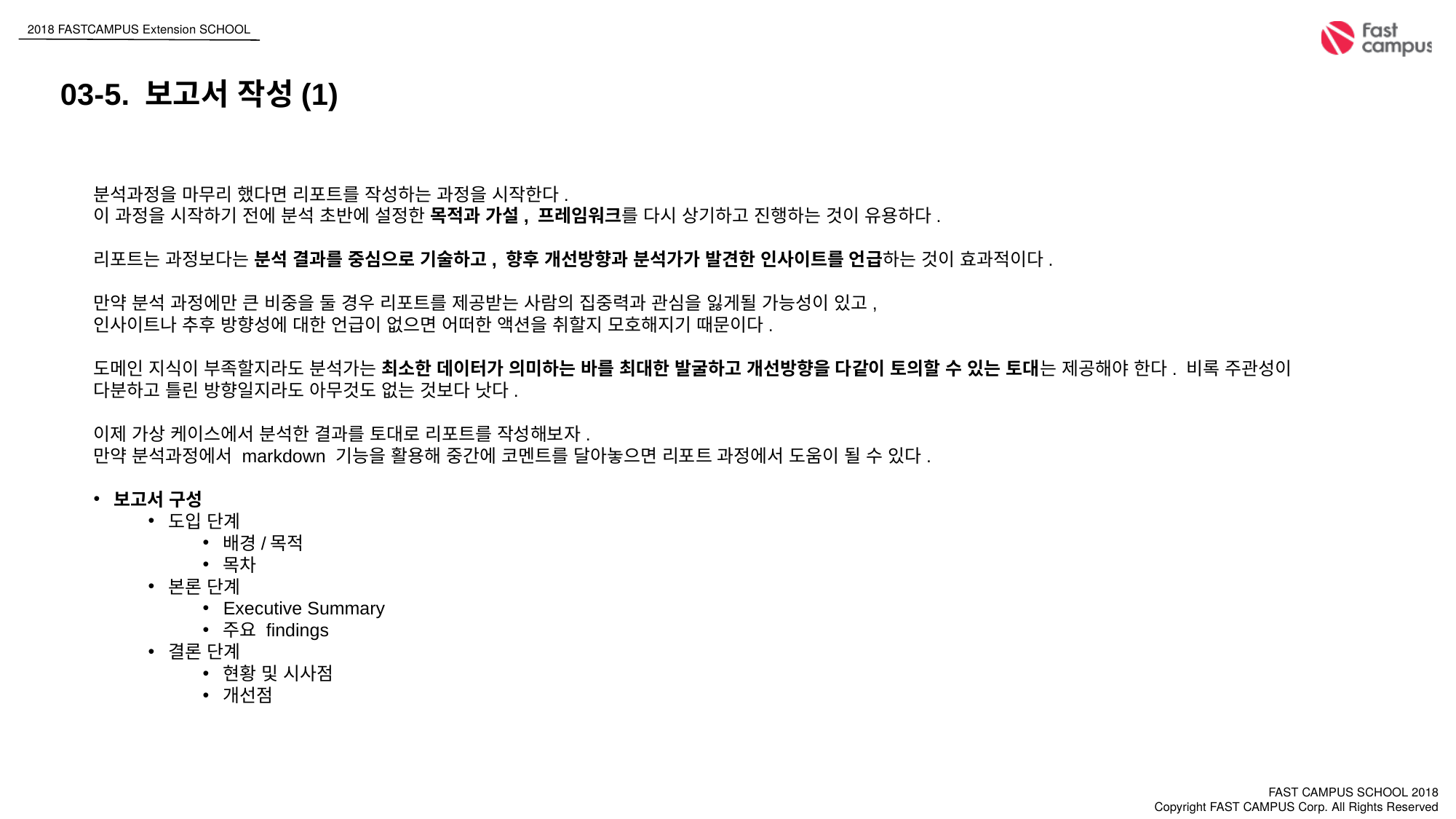

03-5. 보고서 작성(1)
분석과정을 마무리 했다면 리포트를 작성하는 과정을 시작한다.
이 과정을 시작하기 전에 분석 초반에 설정한 목적과 가설, 프레임워크를 다시 상기하고 진행하는 것이 유용하다.

리포트는 과정보다는 분석 결과를 중심으로 기술하고, 향후 개선방향과 분석가가 발견한 인사이트를 언급하는 것이 효과적이다.

만약 분석 과정에만 큰 비중을 둘 경우 리포트를 제공받는 사람의 집중력과 관심을 잃게될 가능성이 있고,
인사이트나 추후 방향성에 대한 언급이 없으면 어떠한 액션을 취할지 모호해지기 때문이다.

도메인 지식이 부족할지라도 분석가는 최소한 데이터가 의미하는 바를 최대한 발굴하고 개선방향을 다같이 토의할 수 있는 토대는 제공해야 한다. 비록 주관성이 다분하고 틀린 방향일지라도 아무것도 없는 것보다 낫다.

이제 가상 케이스에서 분석한 결과를 토대로 리포트를 작성해보자.
만약 분석과정에서 markdown 기능을 활용해 중간에 코멘트를 달아놓으면 리포트 과정에서 도움이 될 수 있다.

보고서 구성
도입 단계
배경/목적
목차
본론 단계
Executive Summary
주요 findings
결론 단계
현황 및 시사점
개선점